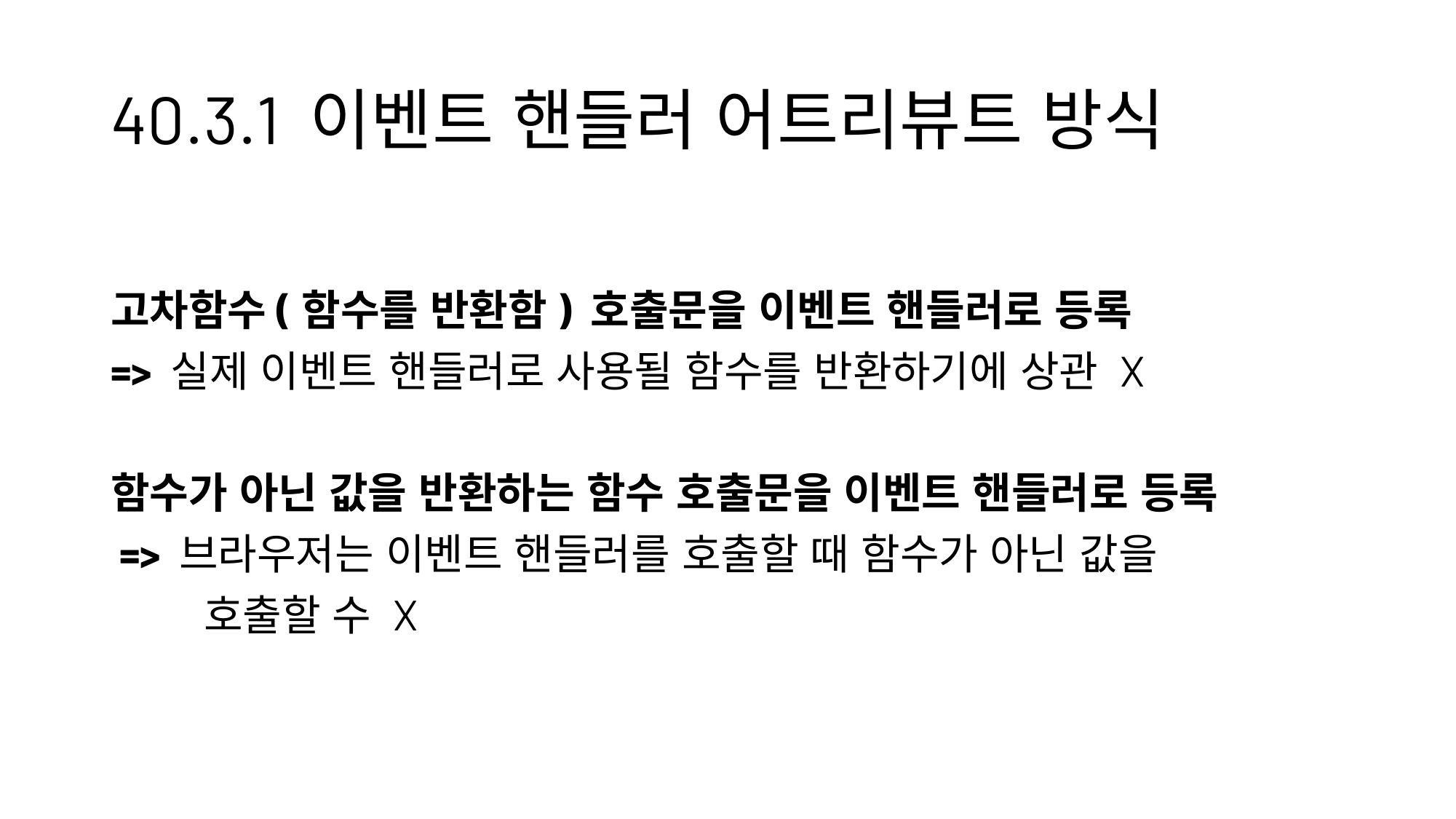

# 40.3.1 이벤트 핸들러 어트리뷰트 방식

고차함수(함수를 반환함) 호출문을 이벤트 핸들러로 등록
=> 실제 이벤트 핸들러로 사용될 함수를 반환하기에 상관 X

함수가 아닌 값을 반환하는 함수 호출문을 이벤트 핸들러로 등록
 => 브라우저는 이벤트 핸들러를 호출할 때 함수가 아닌 값을
       호출할 수 X